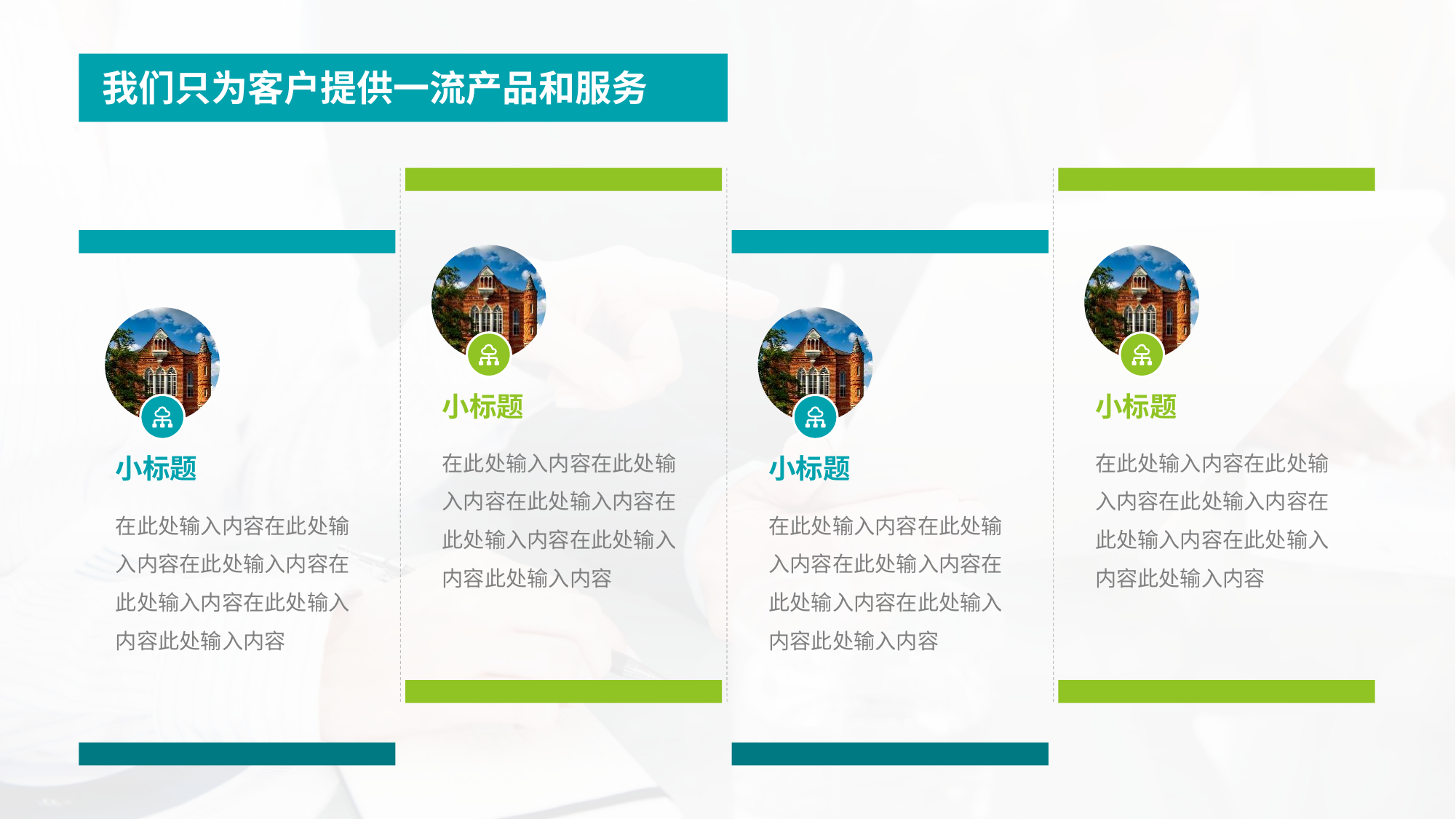

我们只为客户提供一流产品和服务

小标题
在此处输入内容在此处输入内容在此处输入内容在此处输入内容在此处输入内容此处输入内容
小标题
在此处输入内容在此处输入内容在此处输入内容在此处输入内容在此处输入内容此处输入内容
小标题
在此处输入内容在此处输入内容在此处输入内容在此处输入内容在此处输入内容此处输入内容
小标题
在此处输入内容在此处输入内容在此处输入内容在此处输入内容在此处输入内容此处输入内容